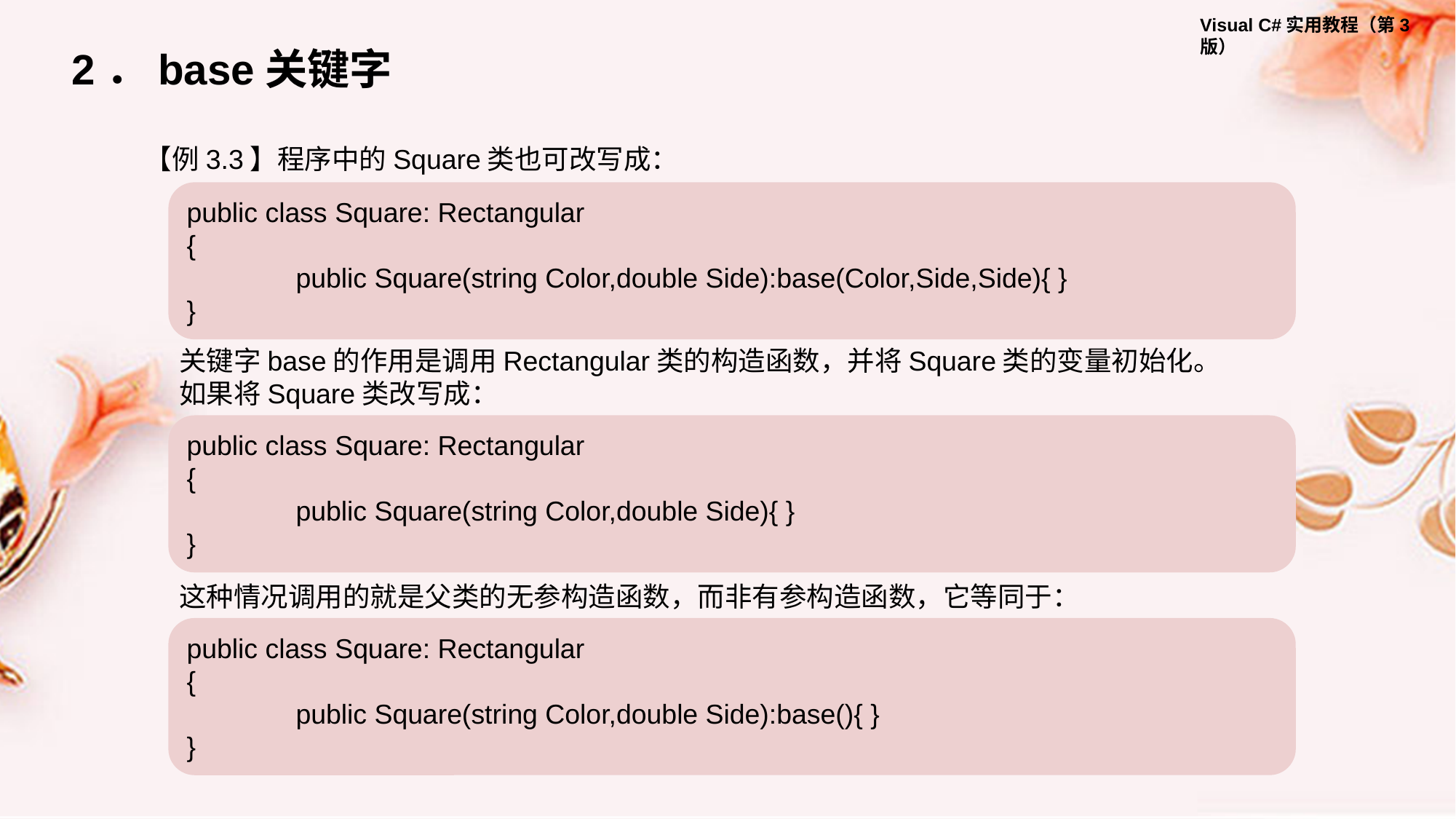

2．base关键字
【例3.3】程序中的Square类也可改写成：
public class Square: Rectangular
{
	public Square(string Color,double Side):base(Color,Side,Side){ }
}
关键字base的作用是调用Rectangular类的构造函数，并将Square类的变量初始化。
如果将Square类改写成：
public class Square: Rectangular
{
	public Square(string Color,double Side){ }
}
这种情况调用的就是父类的无参构造函数，而非有参构造函数，它等同于：
public class Square: Rectangular
{
	public Square(string Color,double Side):base(){ }
}